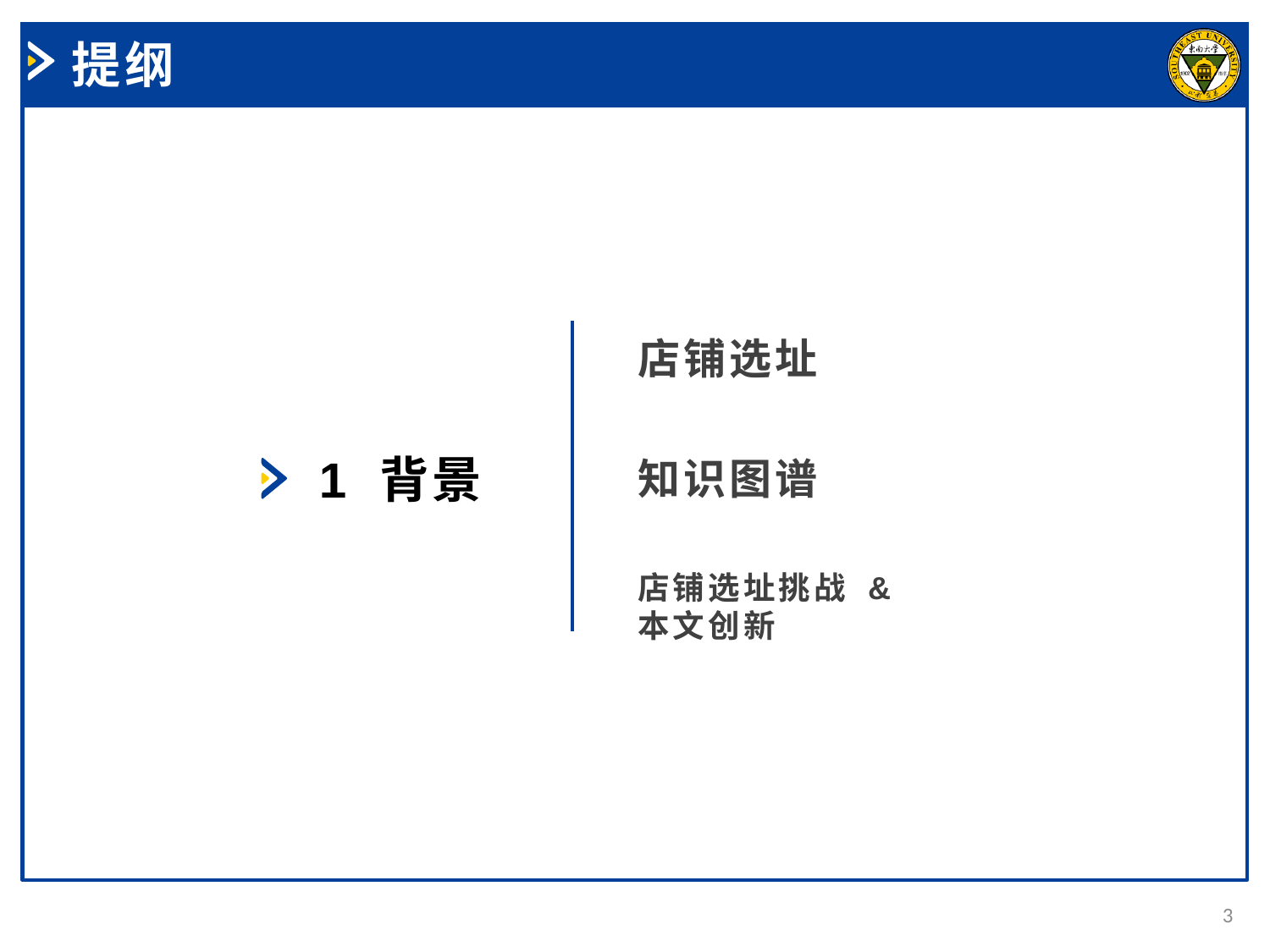

提纲
店铺选址
1 背景

知识图谱
店铺选址挑战 & 本文创新
3